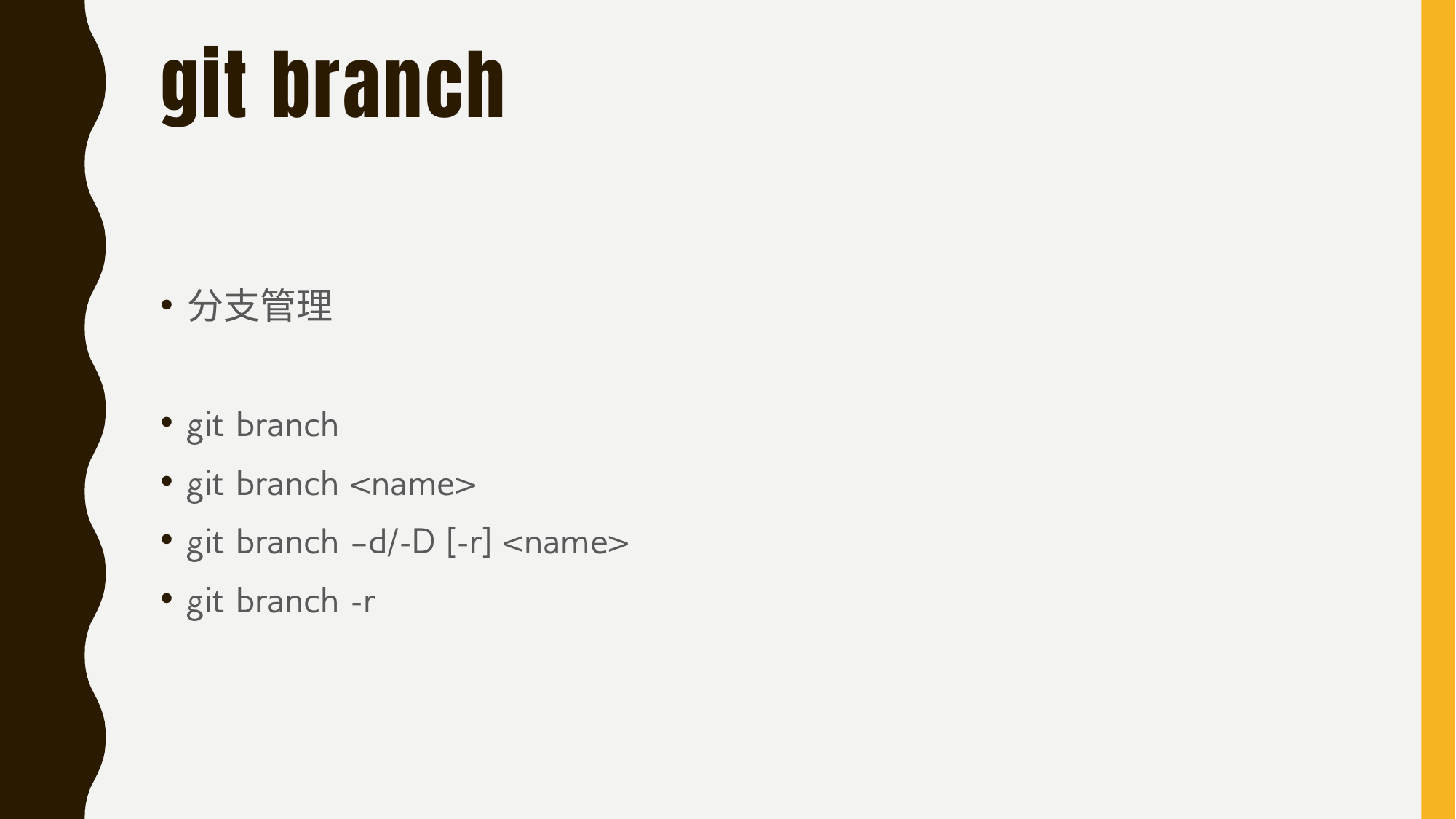

# git branch
分支管理

git branch
git branch <name>
git branch –d/-D [-r] <name>
git branch -r